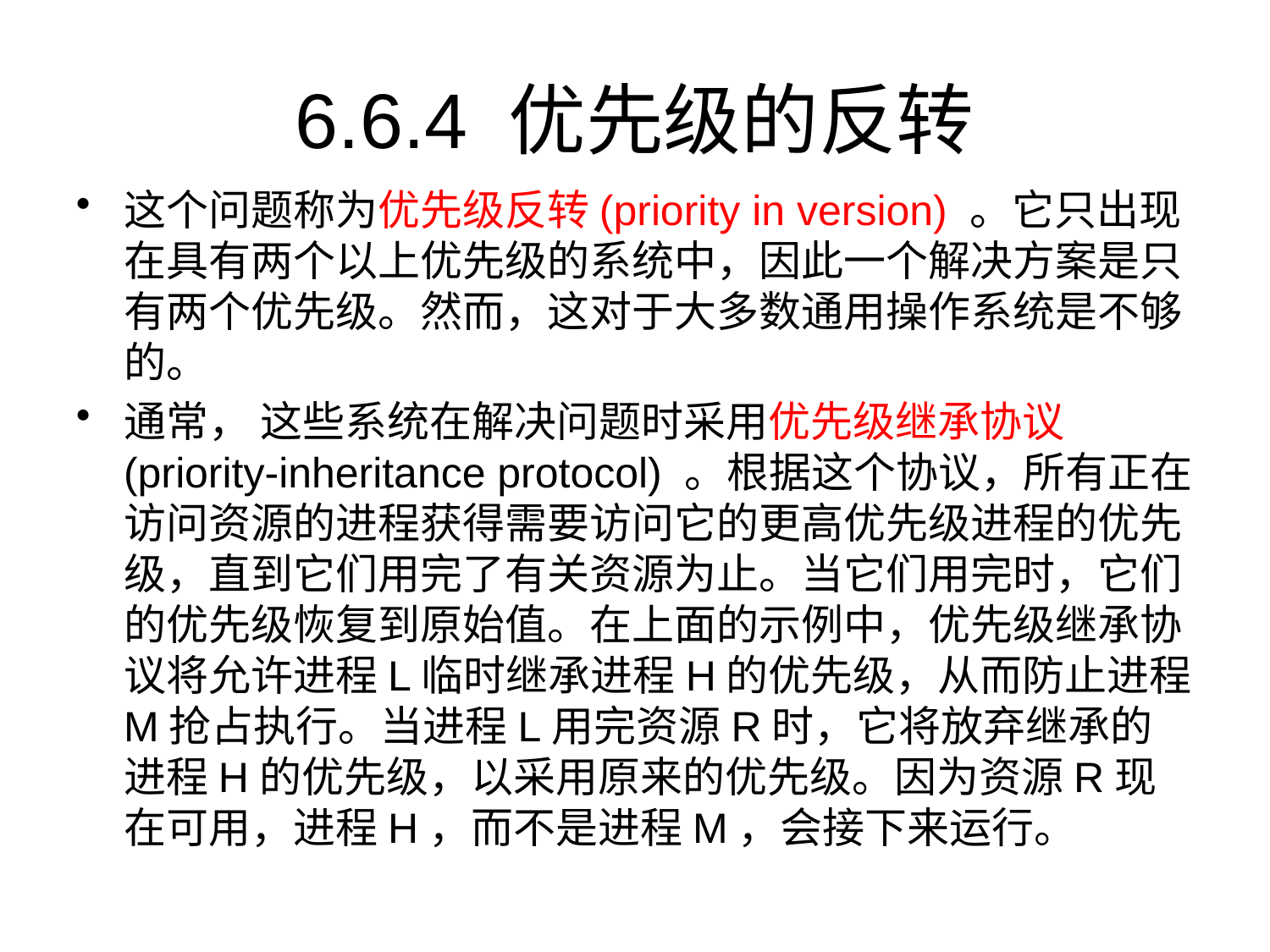

# 6.6.4 优先级的反转
这个问题称为优先级反转(priority in version) 。它只出现在具有两个以上优先级的系统中，因此一个解决方案是只有两个优先级。然而，这对于大多数通用操作系统是不够的。
通常， 这些系统在解决问题时采用优先级继承协议(priority-inheritance protocol) 。根据这个协议，所有正在访问资源的进程获得需要访问它的更高优先级进程的优先级，直到它们用完了有关资源为止。当它们用完时，它们的优先级恢复到原始值。在上面的示例中，优先级继承协议将允许进程L临时继承进程H的优先级，从而防止进程M抢占执行。当进程L用完资源R时，它将放弃继承的进程H的优先级，以采用原来的优先级。因为资源R现在可用，进程H，而不是进程M，会接下来运行。